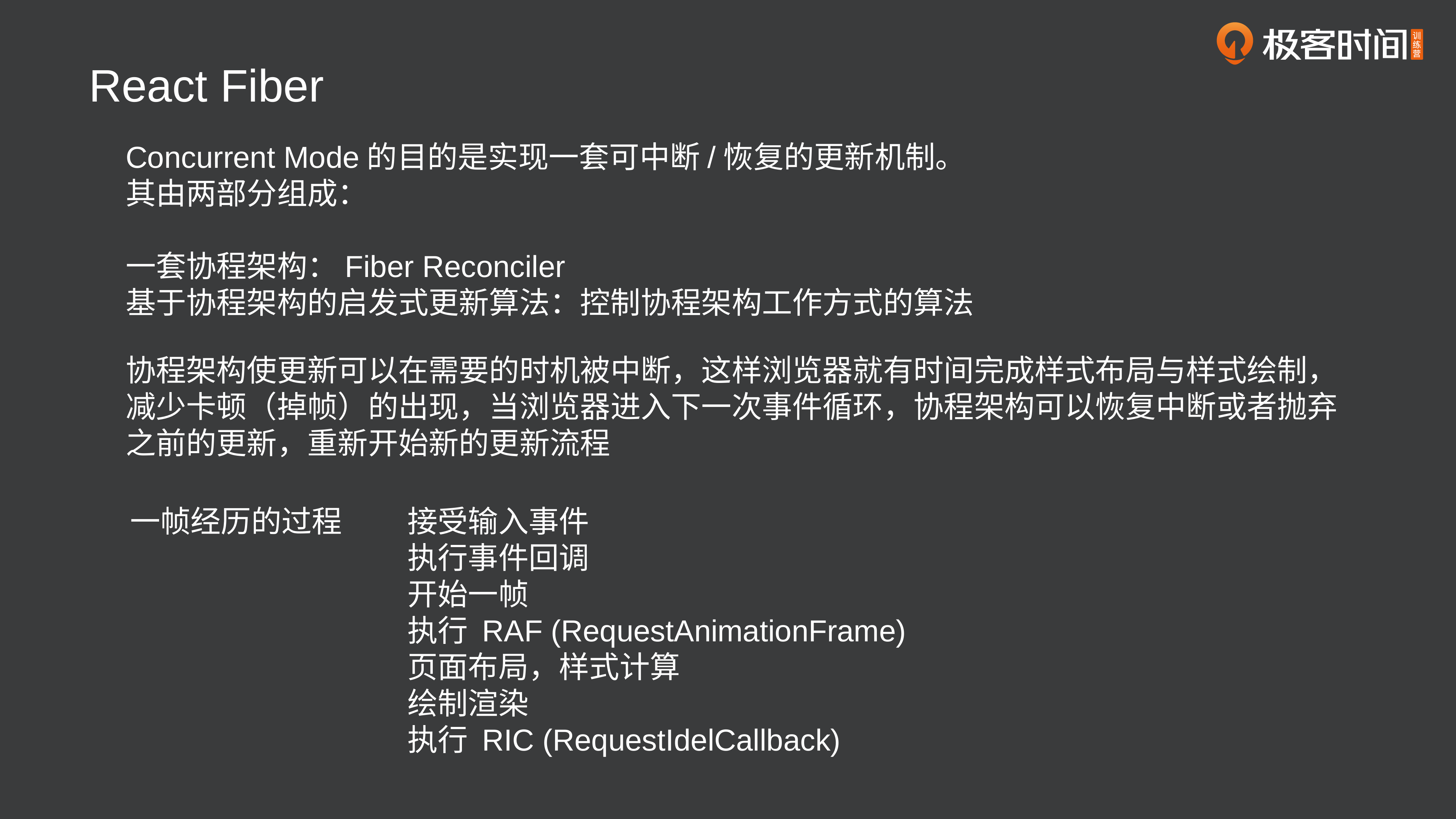

React Fiber

Concurrent Mode的目的是实现一套可中断/恢复的更新机制。
其由两部分组成：

一套协程架构：Fiber Reconciler
基于协程架构的启发式更新算法：控制协程架构工作方式的算法
协程架构使更新可以在需要的时机被中断，这样浏览器就有时间完成样式布局与样式绘制，减少卡顿（掉帧）的出现，当浏览器进入下一次事件循环，协程架构可以恢复中断或者抛弃之前的更新，重新开始新的更新流程
一帧经历的过程
接受输入事件
执行事件回调
开始一帧
执行 RAF (RequestAnimationFrame)
页面布局，样式计算
绘制渲染
执行 RIC (RequestIdelCallback)